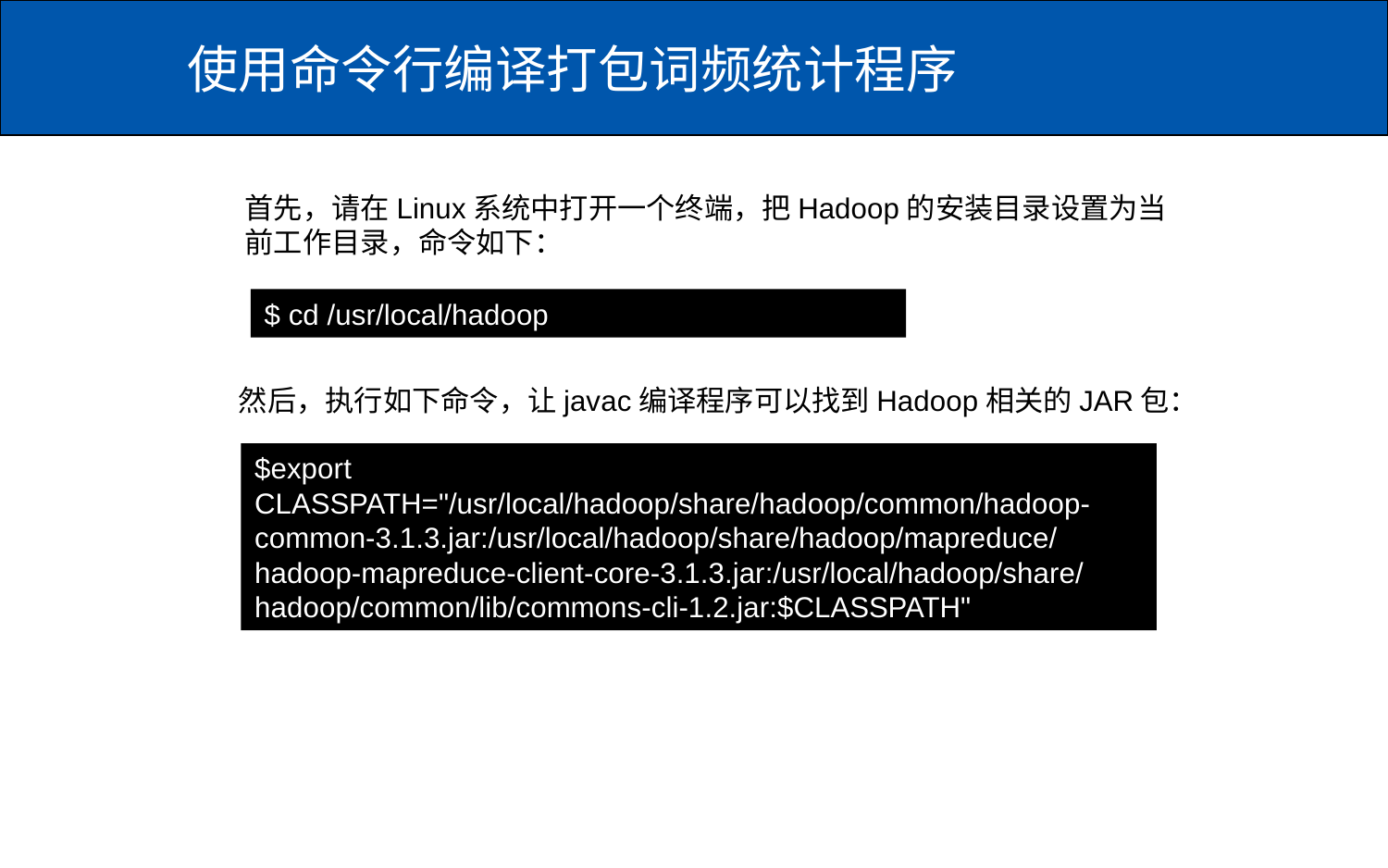

# 使用命令行编译打包词频统计程序
首先，请在Linux系统中打开一个终端，把Hadoop的安装目录设置为当前工作目录，命令如下：
$ cd /usr/local/hadoop
然后，执行如下命令，让javac编译程序可以找到Hadoop相关的JAR包：
$export CLASSPATH="/usr/local/hadoop/share/hadoop/common/hadoop-common-3.1.3.jar:/usr/local/hadoop/share/hadoop/mapreduce/hadoop-mapreduce-client-core-3.1.3.jar:/usr/local/hadoop/share/hadoop/common/lib/commons-cli-1.2.jar:$CLASSPATH"